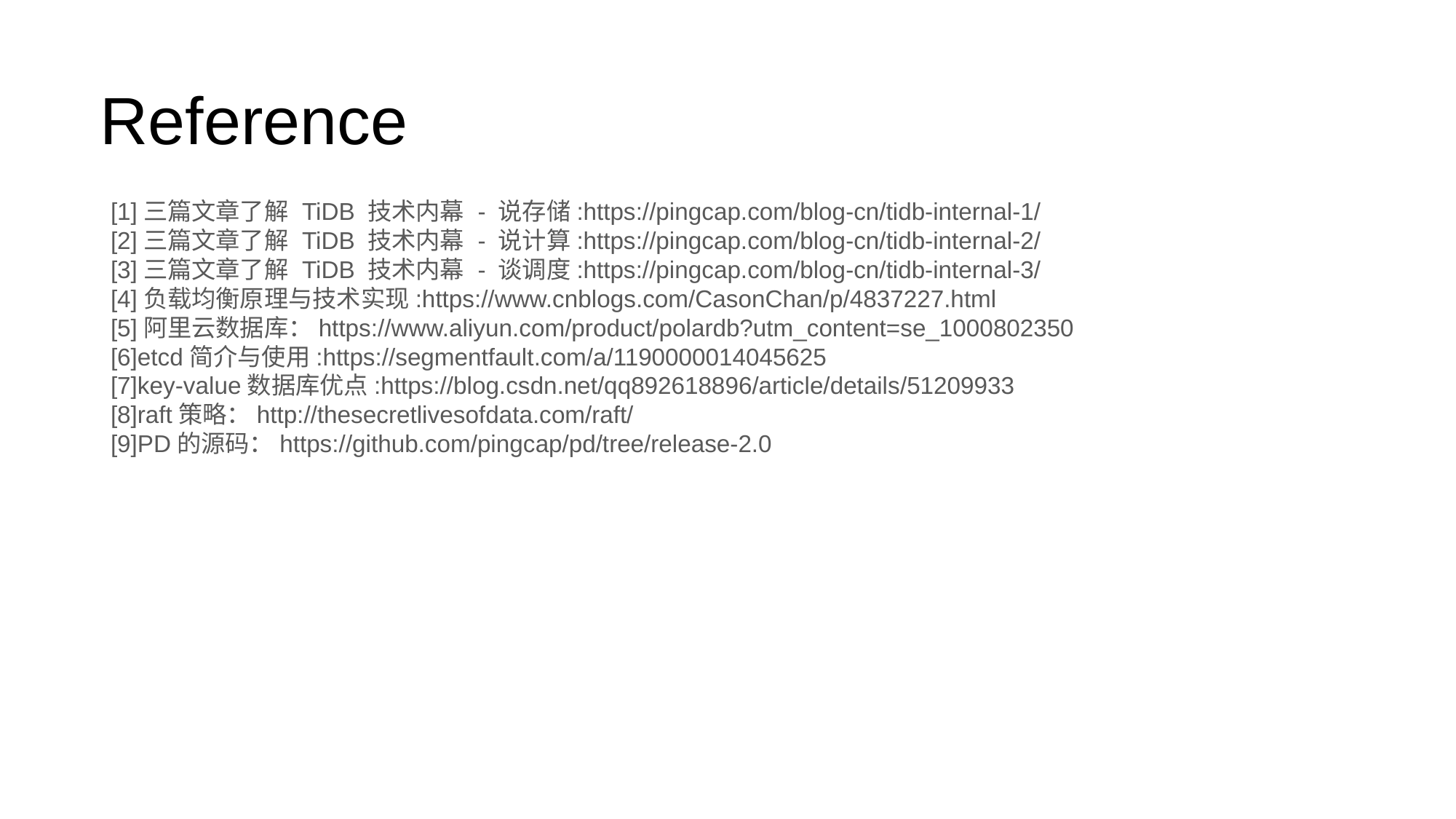

# Reference
[1]三篇文章了解 TiDB 技术内幕 - 说存储:https://pingcap.com/blog-cn/tidb-internal-1/
[2]三篇文章了解 TiDB 技术内幕 - 说计算:https://pingcap.com/blog-cn/tidb-internal-2/
[3]三篇文章了解 TiDB 技术内幕 - 谈调度:https://pingcap.com/blog-cn/tidb-internal-3/
[4]负载均衡原理与技术实现:https://www.cnblogs.com/CasonChan/p/4837227.html
[5]阿里云数据库：https://www.aliyun.com/product/polardb?utm_content=se_1000802350
[6]etcd简介与使用:https://segmentfault.com/a/1190000014045625
[7]key-value数据库优点:https://blog.csdn.net/qq892618896/article/details/51209933
[8]raft策略：http://thesecretlivesofdata.com/raft/
[9]PD的源码：https://github.com/pingcap/pd/tree/release-2.0